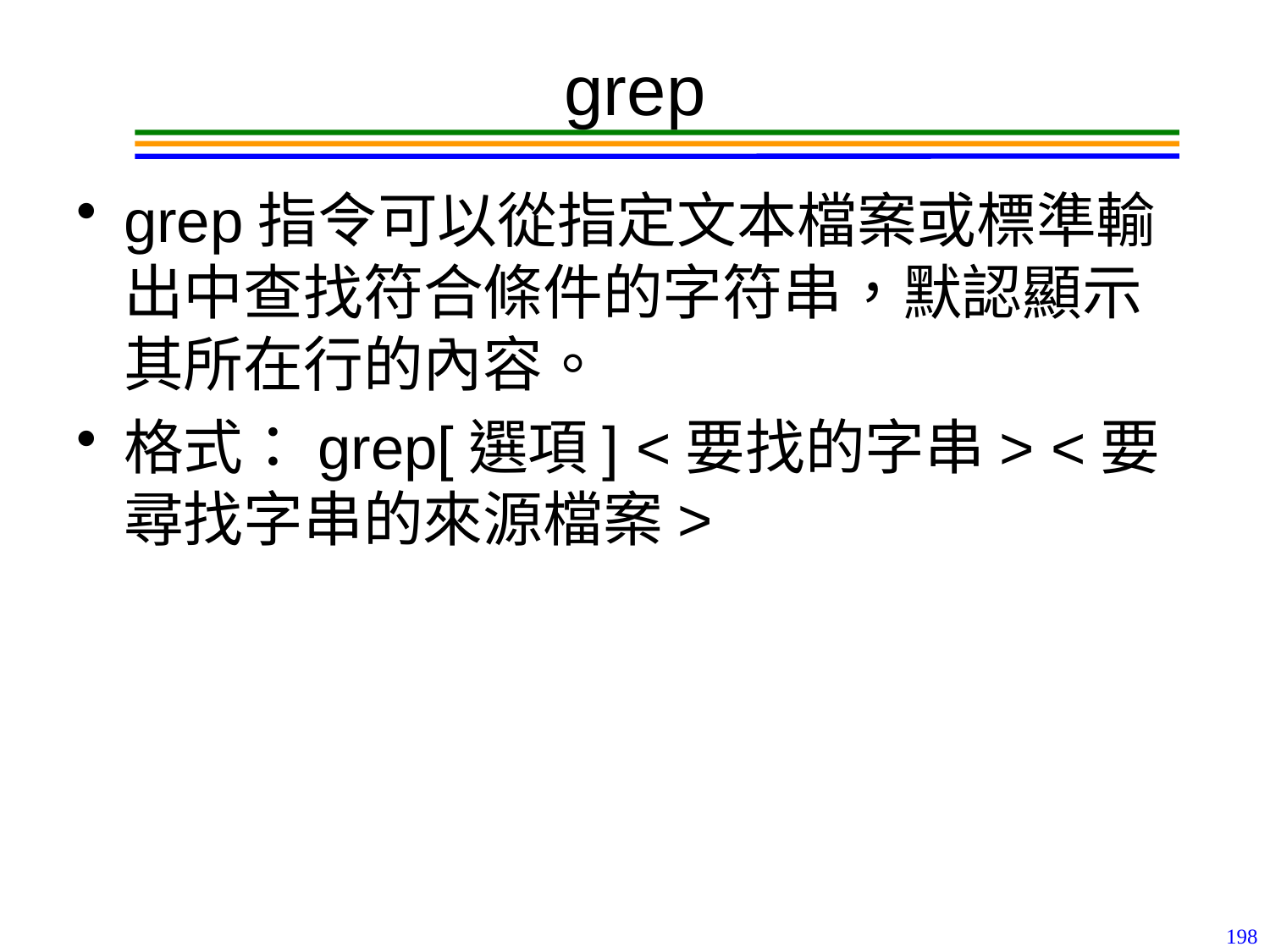

# grep
grep指令可以從指定文本檔案或標準輸出中查找符合條件的字符串，默認顯示其所在行的內容。
格式：grep[選項] <要找的字串> <要尋找字串的來源檔案>
198